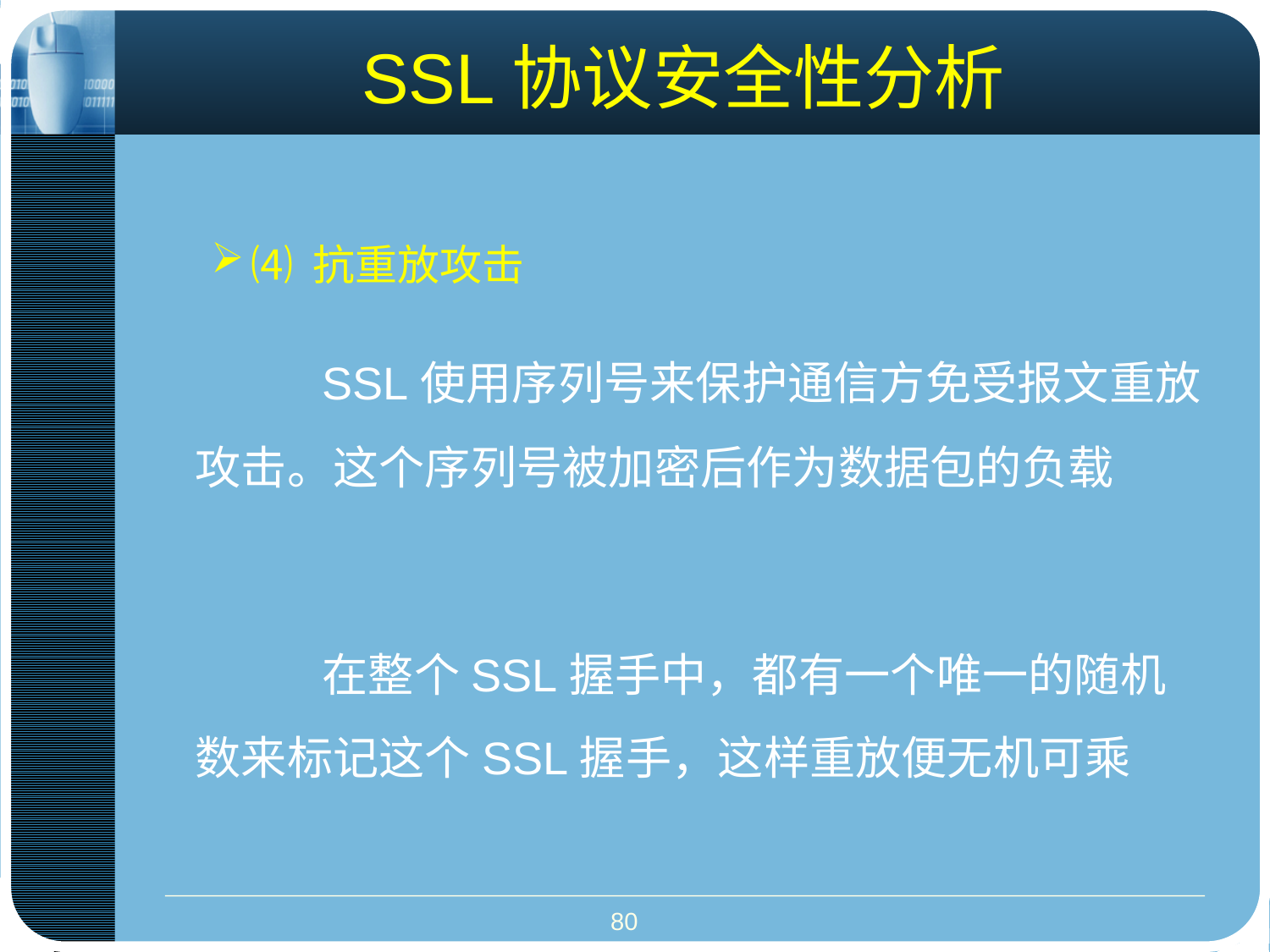

# SSL协议安全性分析
⑷ 抗重放攻击
		SSL使用序列号来保护通信方免受报文重放攻击。这个序列号被加密后作为数据包的负载

		在整个SSL握手中，都有一个唯一的随机数来标记这个SSL握手，这样重放便无机可乘
80